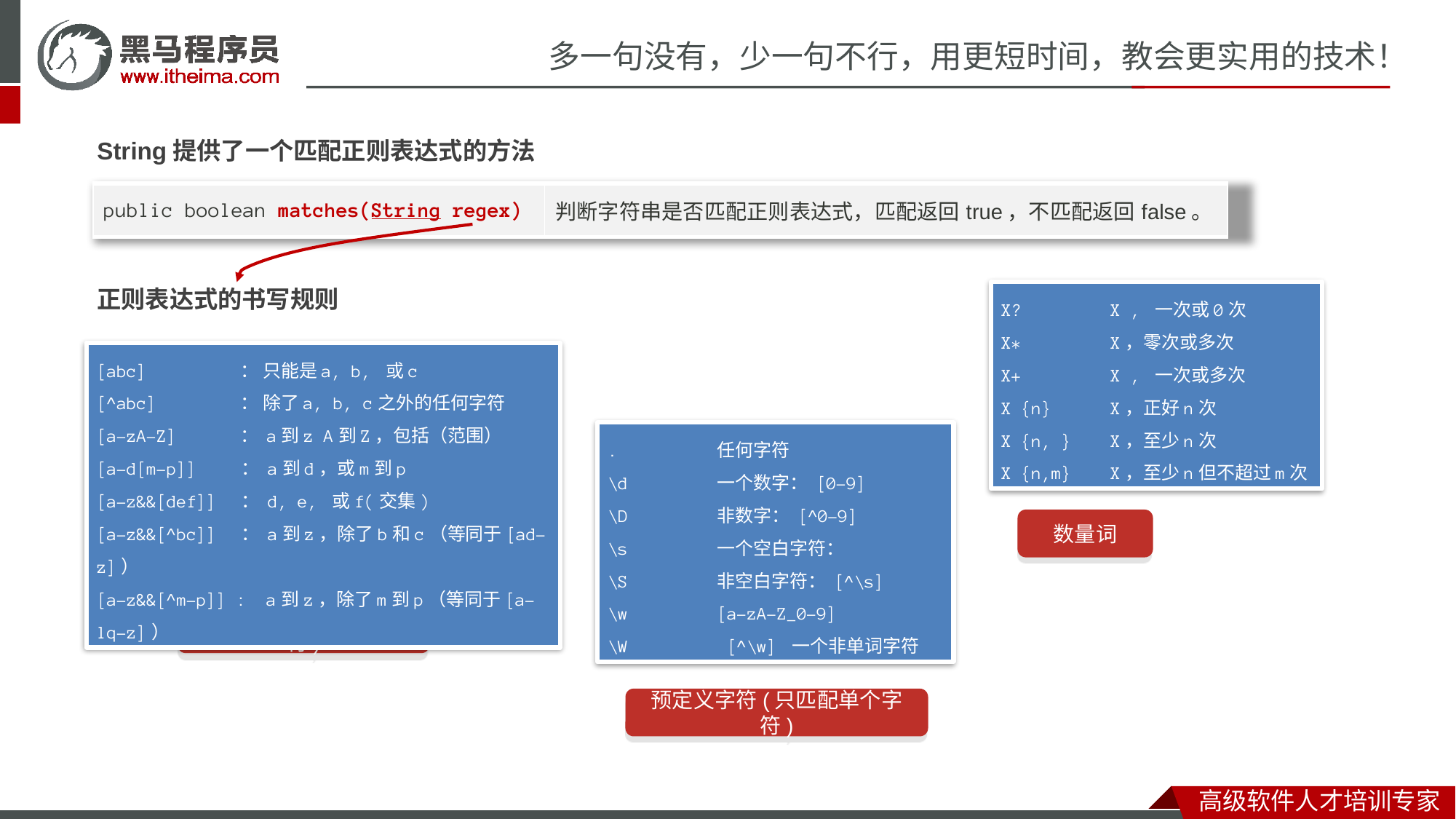

String提供了一个匹配正则表达式的方法

| public boolean matches​(String regex) | 判断字符串是否匹配正则表达式，匹配返回true，不匹配返回false。 |
| --- | --- |

正则表达式的书写规则
X?	X , 一次或0次
X*	X，零次或多次
X+	X , 一次或多次
X {n}	X，正好n次
X {n, }	X，至少n次
X {n,m}	X，至少n但不超过m次
[abc]	   ： 只能是a, b, 或c
[^abc]	   ： 除了a, b, c之外的任何字符
[a-zA-Z] 	   ： a到z A到Z，包括（范围）
[a-d[m-p]]    ： a到d，或m到p
[a-z&&[def]]  ： d, e, 或f(交集)
[a-z&&[^bc]]  ： a到z，除了b和c（等同于[ad-z]）
[a-z&&[^m-p]] :  a到z，除了m到p（等同于[a-lq-z]）
.	任何字符
\d	一个数字： [0-9]
\D	非数字： [^0-9]
\s	一个空白字符：
\S	非空白字符： [^\s]
\w	[a-zA-Z_0-9]
\W	 [^\w] 一个非单词字符
数量词
字符类(只匹配单个字符)
预定义字符(只匹配单个字符)